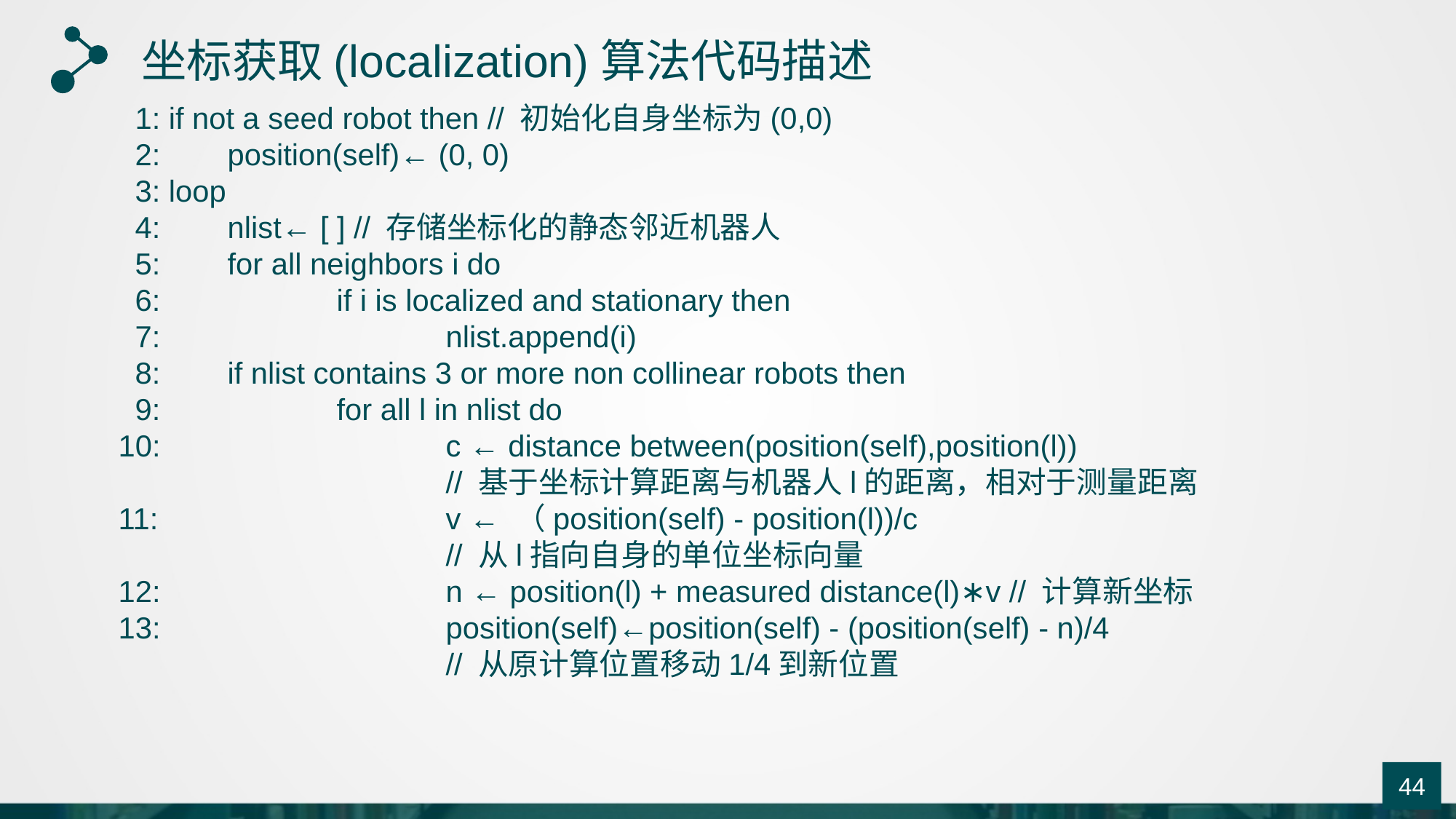

坐标获取(localization)算法代码描述
  1: if not a seed robot then // 初始化自身坐标为(0,0)
  2: 	position(self)← (0, 0)
  3: loop
  4: 	nlist← [ ] // 存储坐标化的静态邻近机器人
  5: 	for all neighbors i do
  6: 		if i is localized and stationary then
  7: 			nlist.append(i)
  8: 	if nlist contains 3 or more non collinear robots then
  9: 		for all l in nlist do
10: 			c ← distance between(position(self),position(l))
			// 基于坐标计算距离与机器人l的距离，相对于测量距离
11: 			v ← （position(self) - position(l))/c
			// 从l指向自身的单位坐标向量
12: 			n ← position(l) + measured distance(l)∗v // 计算新坐标
13: 			position(self)←position(self) - (position(self) - n)/4
			// 从原计算位置移动1/4到新位置